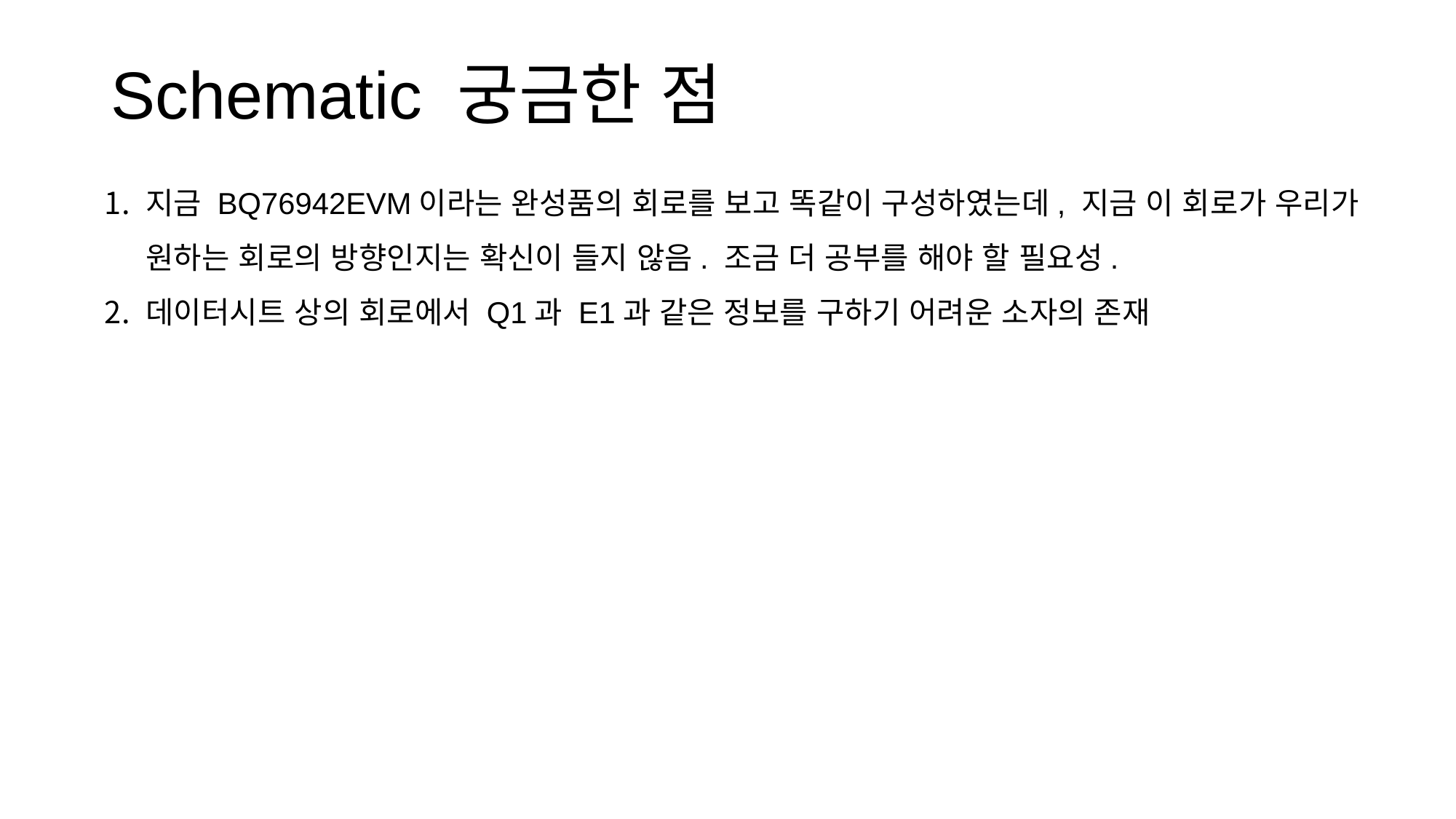

# Schematic 궁금한 점
지금 BQ76942EVM이라는 완성품의 회로를 보고 똑같이 구성하였는데, 지금 이 회로가 우리가 원하는 회로의 방향인지는 확신이 들지 않음. 조금 더 공부를 해야 할 필요성.
데이터시트 상의 회로에서 Q1과 E1과 같은 정보를 구하기 어려운 소자의 존재